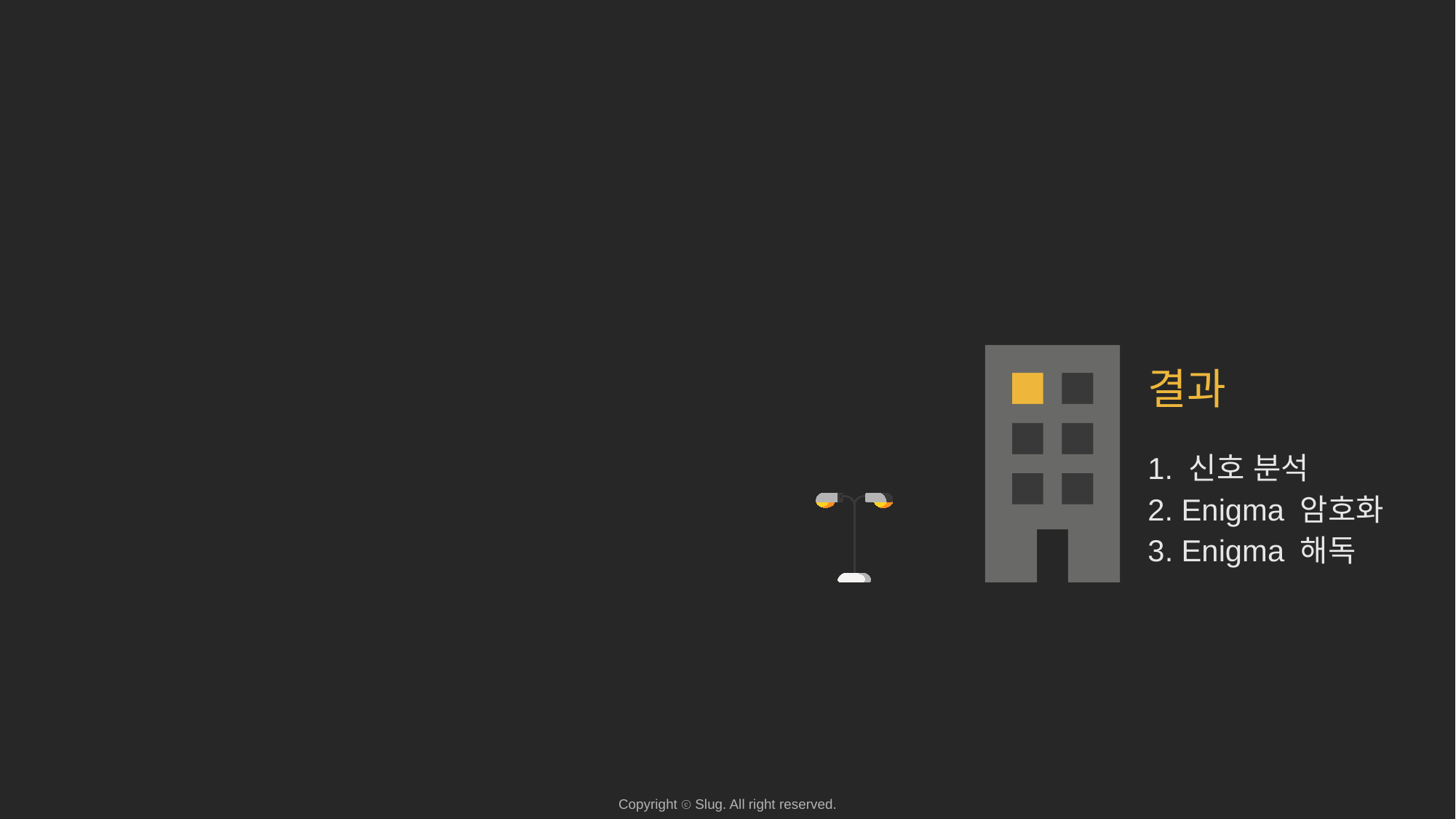

결과
1. 신호 분석
2. Enigma 암호화

3. Enigma 해독
Copyright ⓒ Slug. All right reserved.